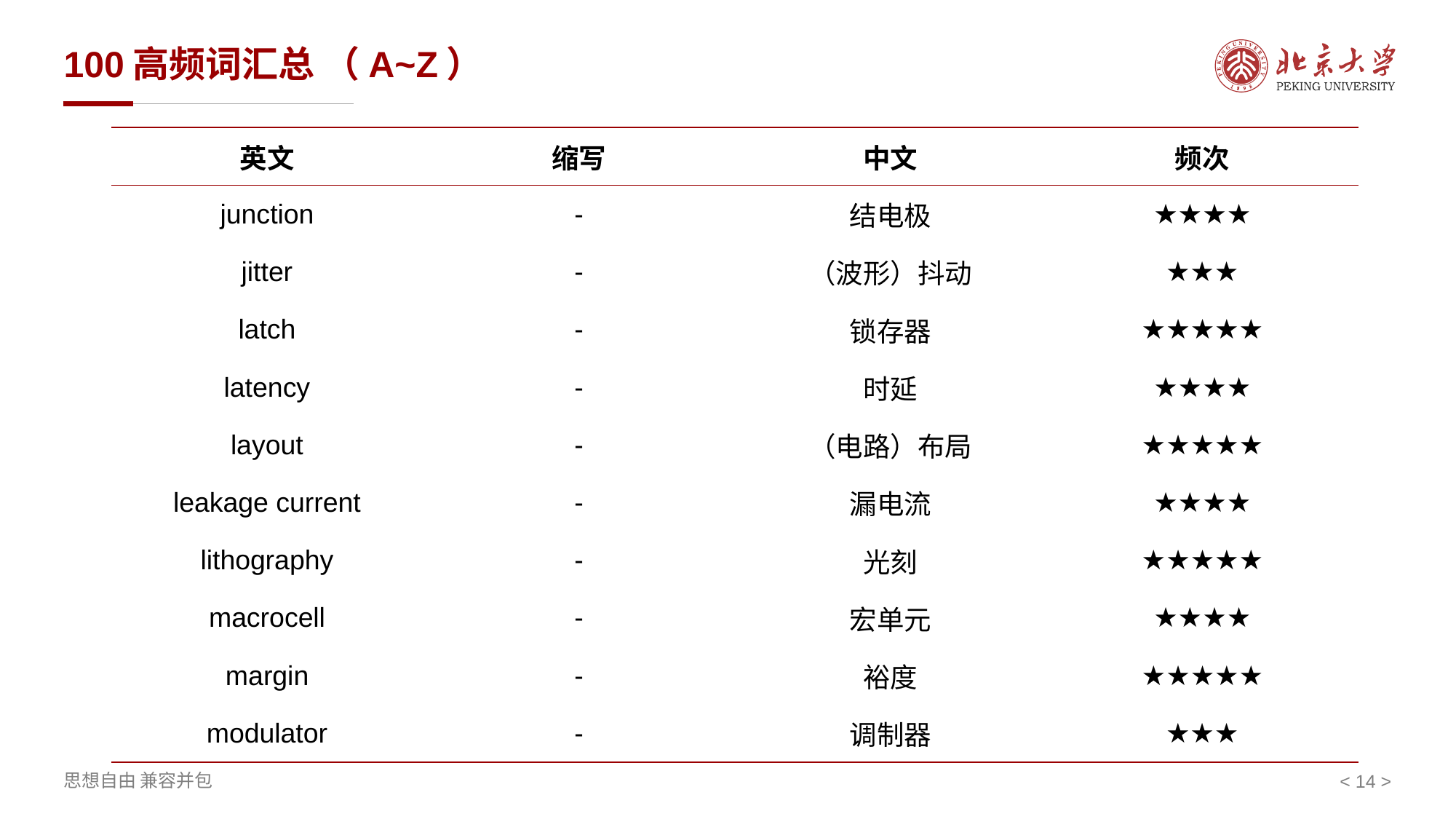

# 100高频词汇总 （A~Z）
| 英文 | 缩写 | 中文 | 频次 |
| --- | --- | --- | --- |
| junction | - | 结电极 | ★★★★ |
| jitter | - | （波形）抖动 | ★★★ |
| latch | - | 锁存器 | ★★★★★ |
| latency | - | 时延 | ★★★★ |
| layout | - | （电路）布局 | ★★★★★ |
| leakage current | - | 漏电流 | ★★★★ |
| lithography | - | 光刻 | ★★★★★ |
| macrocell | - | 宏单元 | ★★★★ |
| margin | - | 裕度 | ★★★★★ |
| modulator | - | 调制器 | ★★★ |
< 14 >